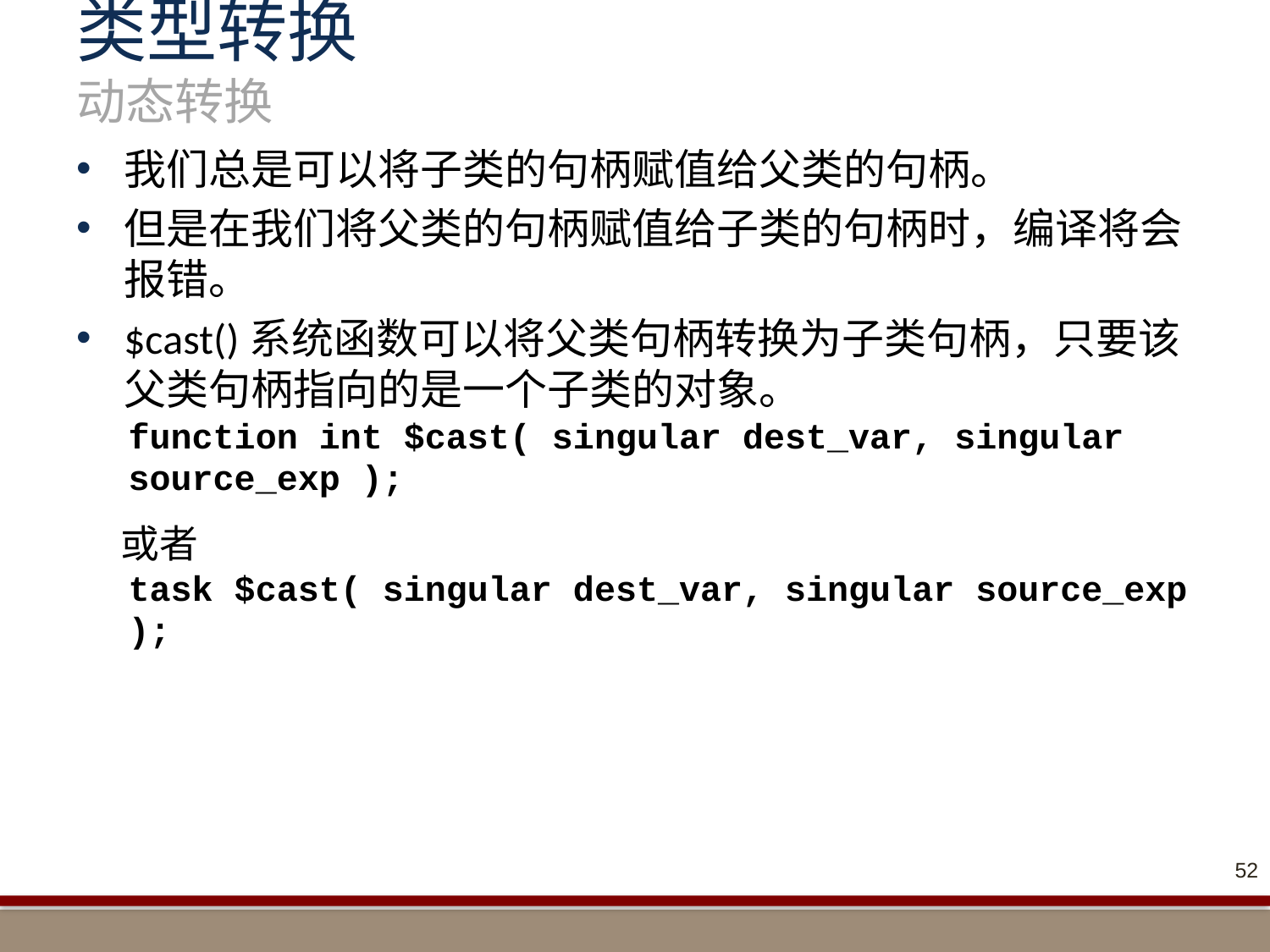

# 类型转换 动态转换
我们总是可以将子类的句柄赋值给父类的句柄。
但是在我们将父类的句柄赋值给子类的句柄时，编译将会报错。
$cast()系统函数可以将父类句柄转换为子类句柄，只要该父类句柄指向的是一个子类的对象。
function int $cast( singular dest_var, singular source_exp );
    或者
task $cast( singular dest_var, singular source_exp );
52